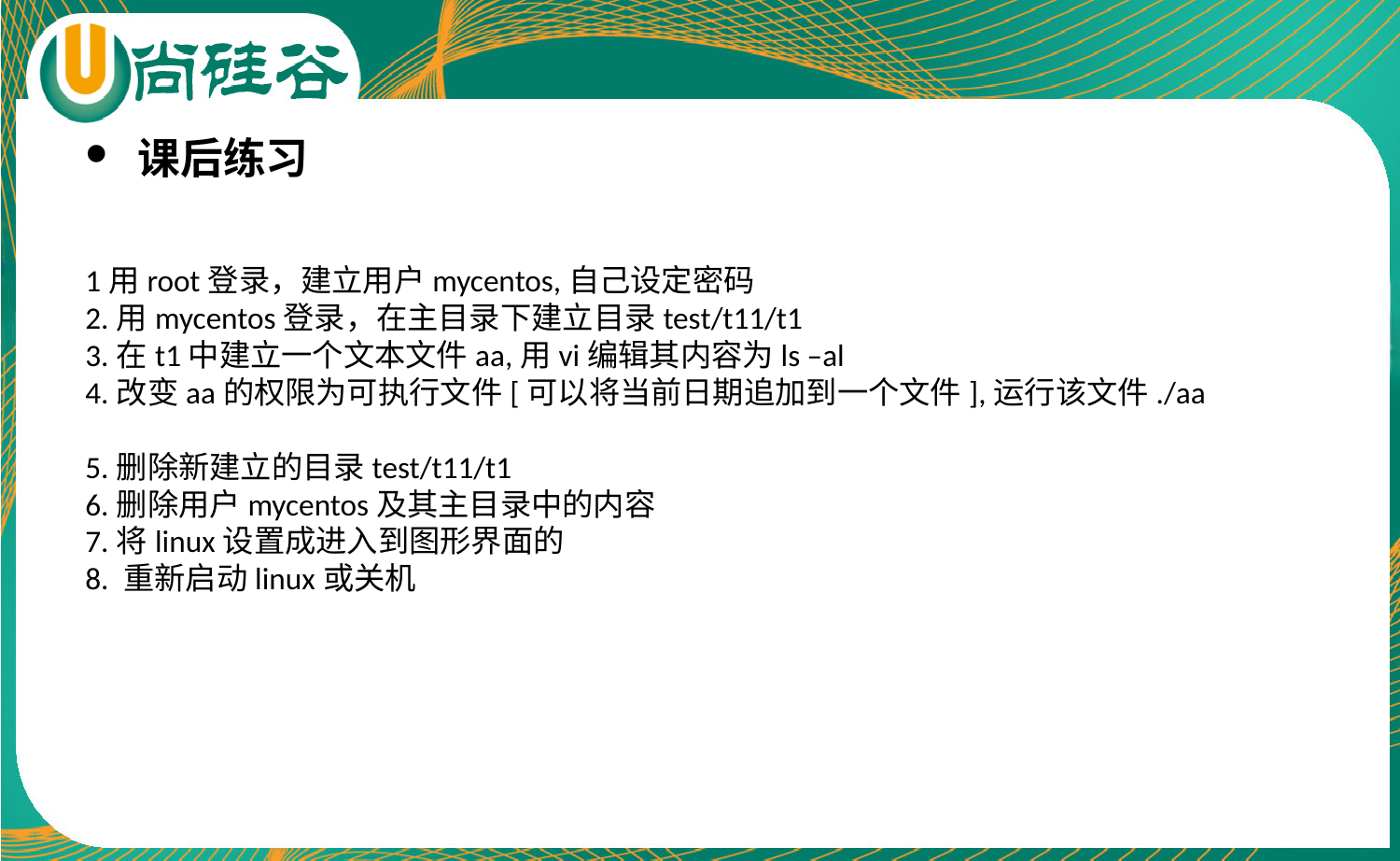

课后练习

1用root登录，建立用户mycentos,自己设定密码
2.用mycentos登录，在主目录下建立目录test/t11/t1
3.在t1中建立一个文本文件aa,用vi编辑其内容为ls –al
4.改变aa的权限为可执行文件[可以将当前日期追加到一个文件],运行该文件./aa

5.删除新建立的目录test/t11/t1
6.删除用户mycentos及其主目录中的内容
7.将linux设置成进入到图形界面的
8. 重新启动linux或关机